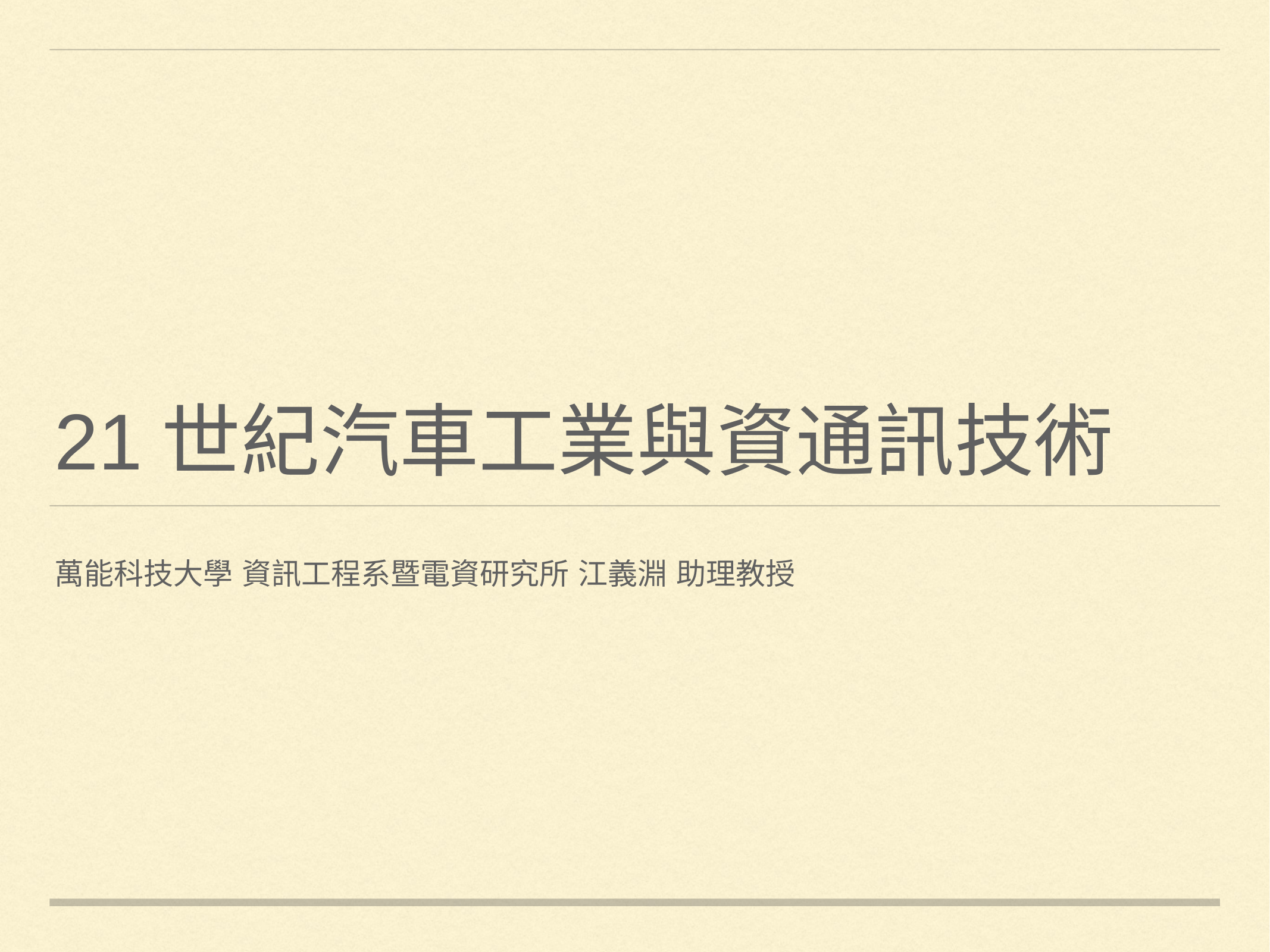

# 21世紀汽車工業與資通訊技術
萬能科技大學 資訊工程系暨電資研究所 江義淵 助理教授